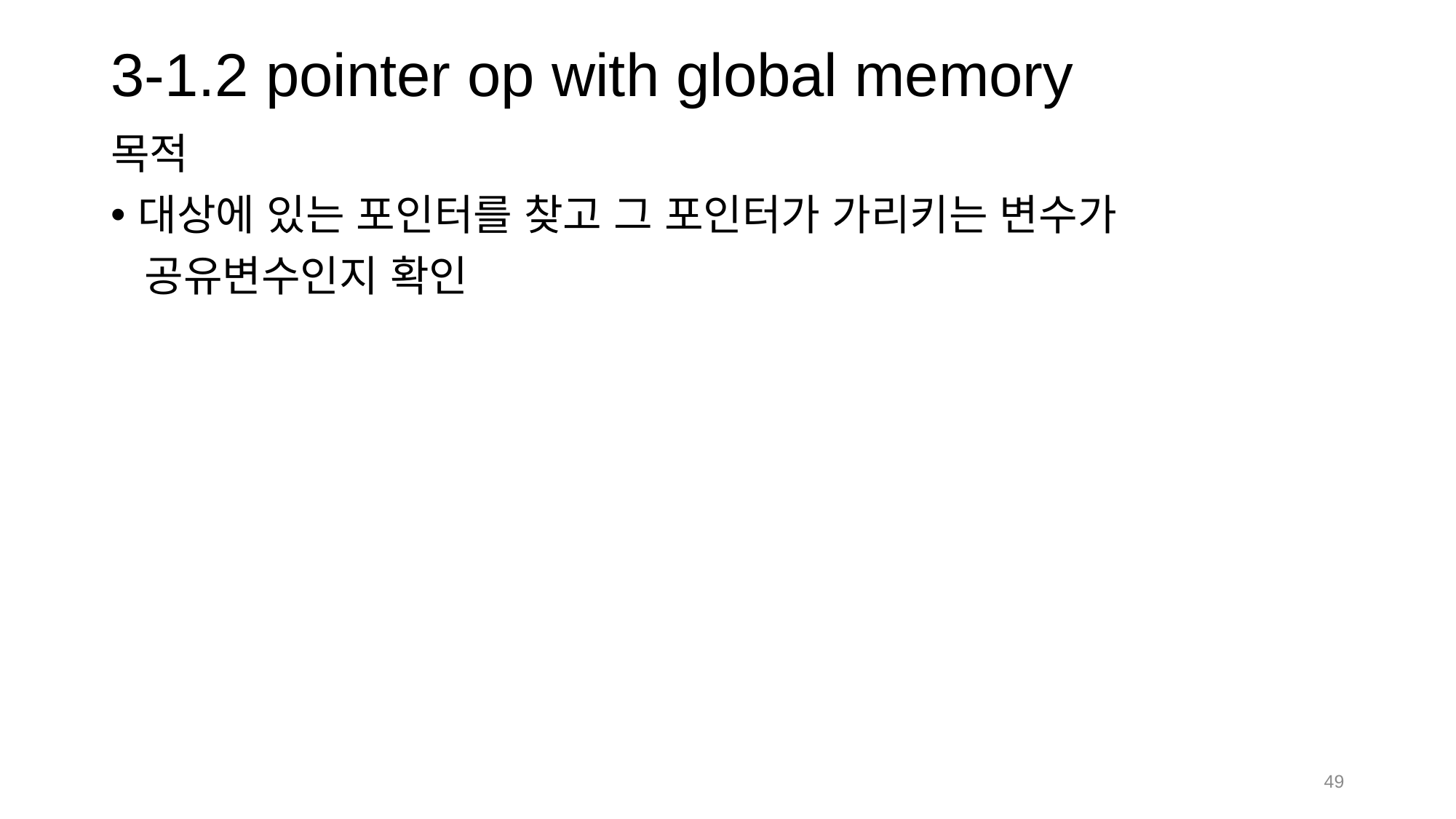

# 3-1.2 pointer op with global memory
목적
대상에 있는 포인터를 찾고 그 포인터가 가리키는 변수가
  공유변수인지 확인
49